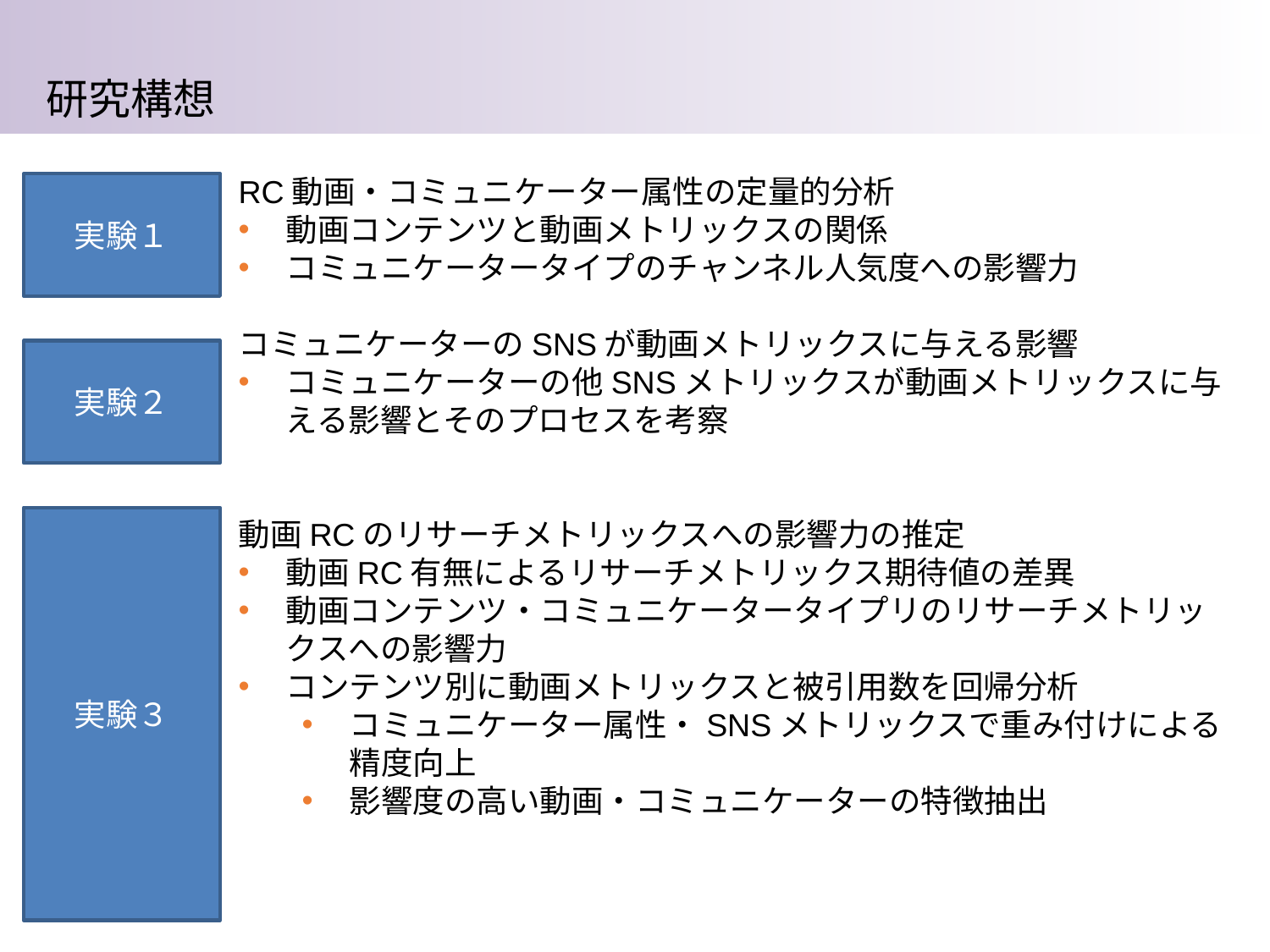

研究構想
RC動画・コミュニケーター属性の定量的分析
動画コンテンツと動画メトリックスの関係
コミュニケータータイプのチャンネル人気度への影響力

コミュニケーターのSNSが動画メトリックスに与える影響
コミュニケーターの他SNSメトリックスが動画メトリックスに与える影響とそのプロセスを考察

動画RCのリサーチメトリックスへの影響力の推定
動画RC有無によるリサーチメトリックス期待値の差異
動画コンテンツ・コミュニケータータイプリのリサーチメトリックスへの影響力
コンテンツ別に動画メトリックスと被引用数を回帰分析
コミュニケーター属性・SNSメトリックスで重み付けによる精度向上
影響度の高い動画・コミュニケーターの特徴抽出

実験１
実験２
実験３